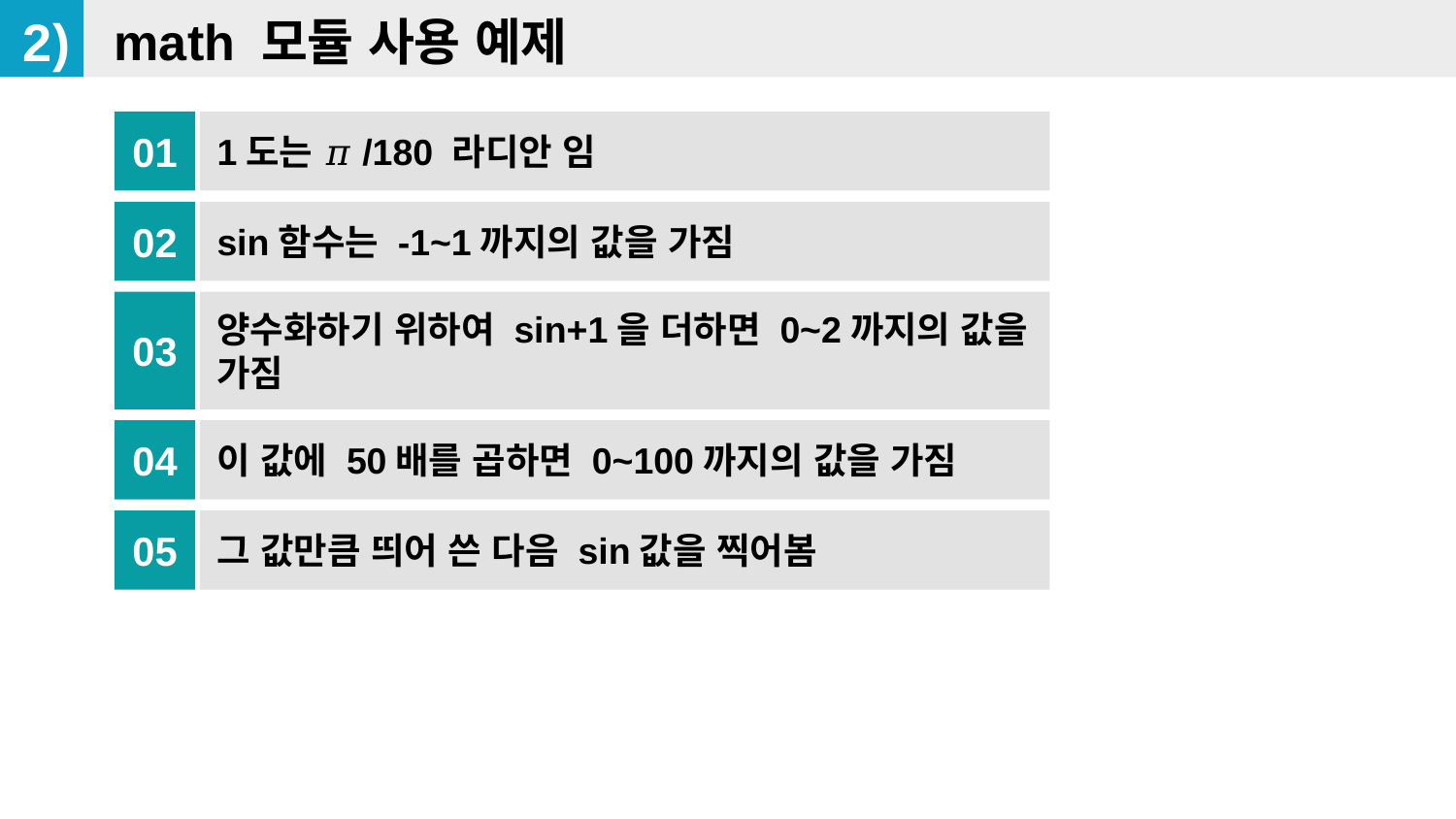

2)
math 모듈 사용 예제
1도는 𝜋/180 라디안 임
01
sin함수는 -1~1까지의 값을 가짐
02
03
양수화하기 위하여 sin+1을 더하면 0~2까지의 값을 가짐
이 값에 50배를 곱하면 0~100까지의 값을 가짐
04
그 값만큼 띄어 쓴 다음 sin값을 찍어봄
05